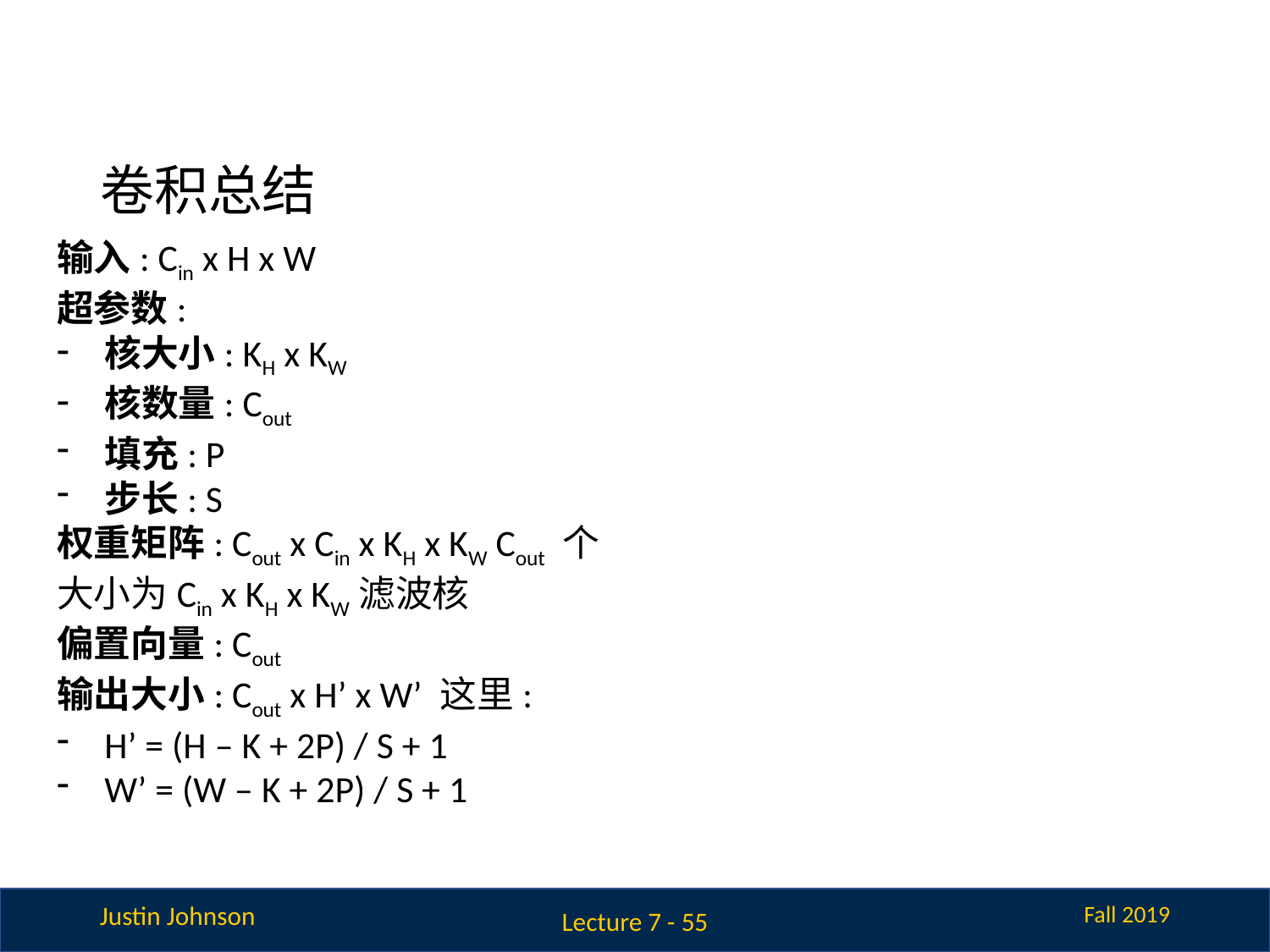

# 卷积总结
输入: Cin x H x W
超参数:
核大小: KH x KW
核数量: Cout
填充: P
步长: S
权重矩阵: Cout x Cin x KH x KW Cout 个大小为Cin x KH x KW滤波核
偏置向量: Cout
输出大小: Cout x H’ x W’ 这里:
H’ = (H – K + 2P) / S + 1
W’ = (W – K + 2P) / S + 1
Lecture 7 - 55